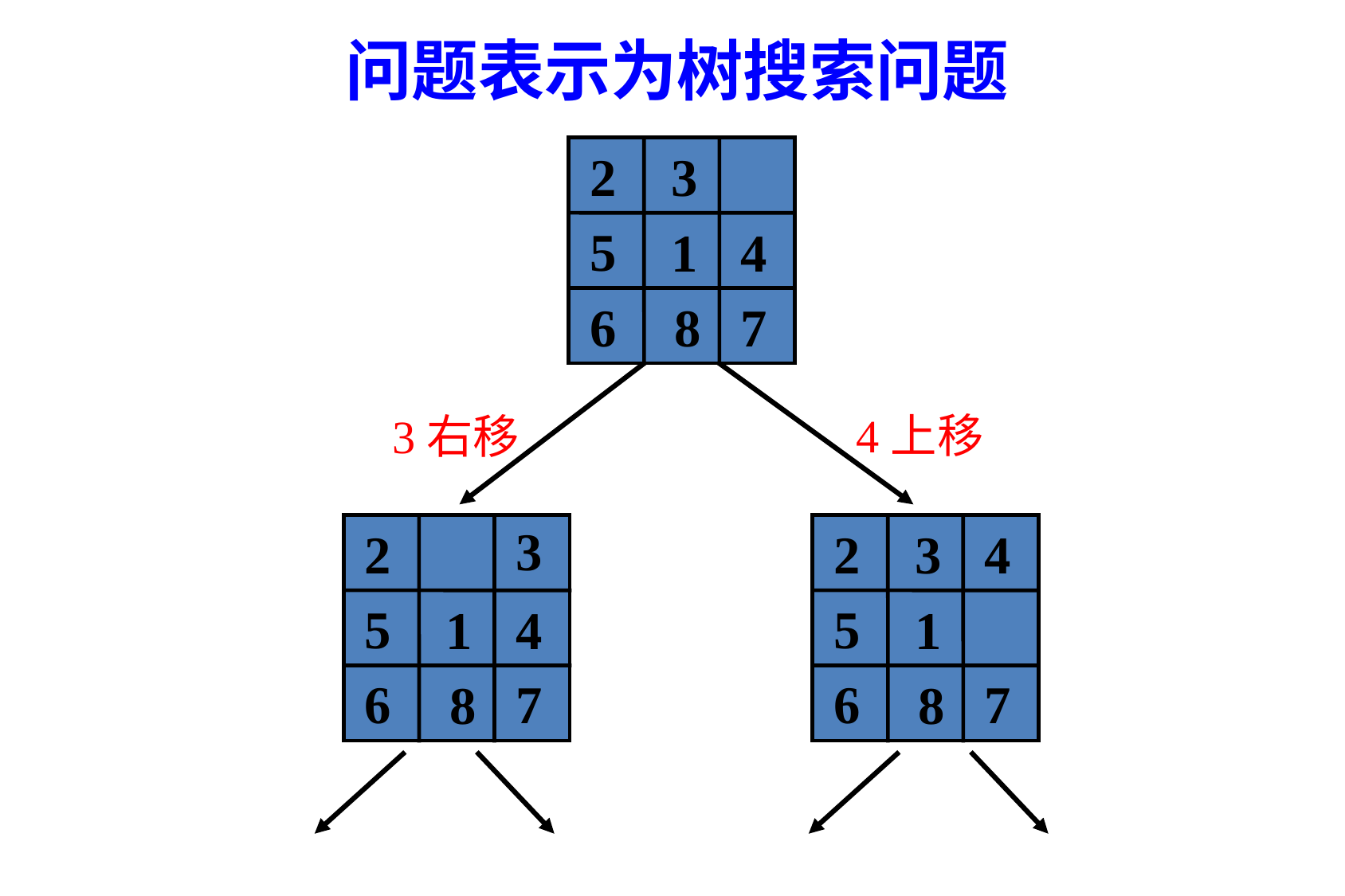

问题表示为树搜索问题

2
3
5
1
4
6
7
8

4上移
3右移

2
5
1
4
6
7
8
3

2
3

5
1
6
7
8
4